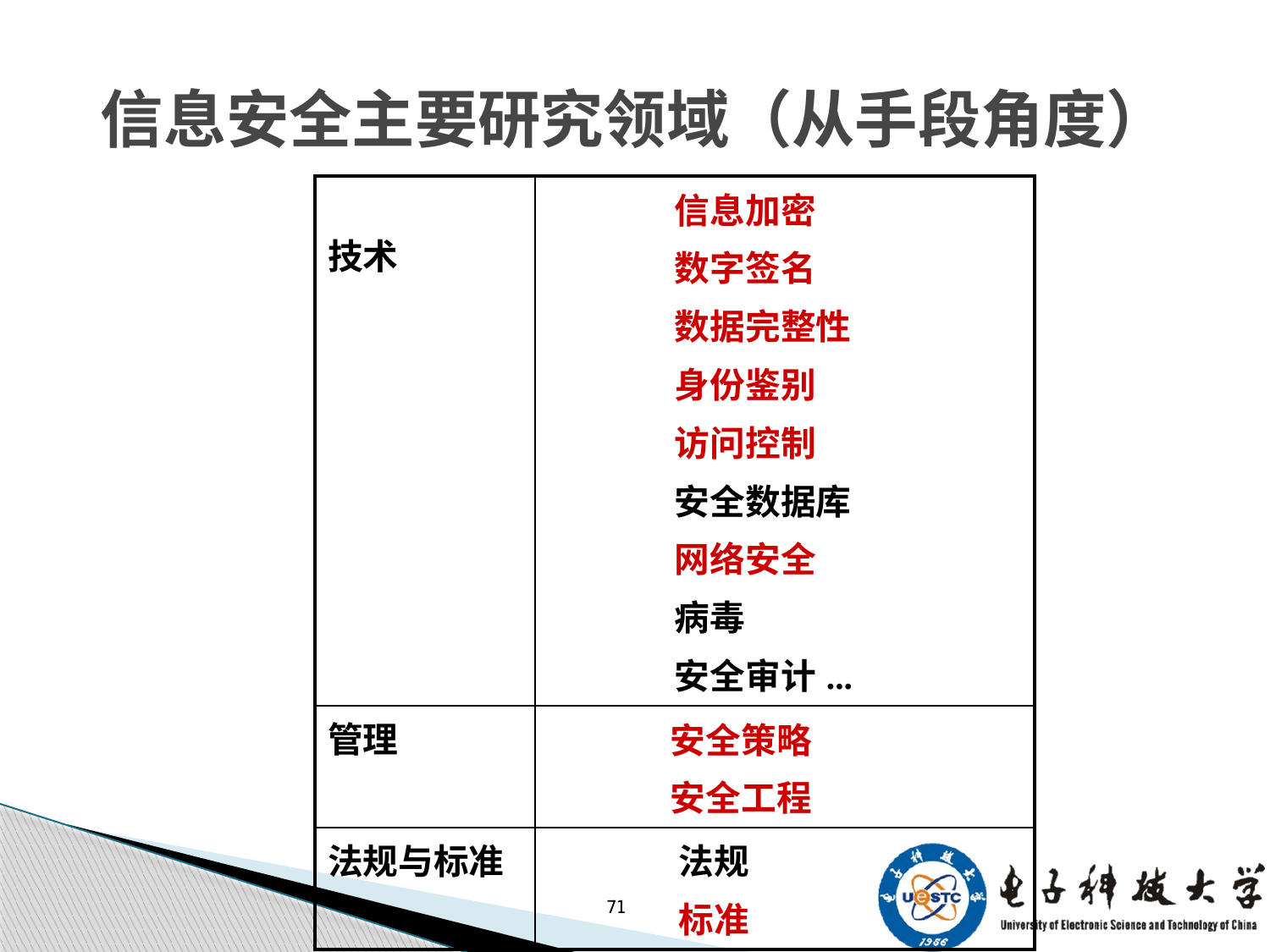

# 信息安全主要研究领域（从手段角度）
| 技术 | 信息加密 数字签名 数据完整性 身份鉴别 访问控制 安全数据库 网络安全 病毒 安全审计... |
| --- | --- |
| 管理 | 安全策略 安全工程 |
| 法规与标准 | 法规 标准 |
71